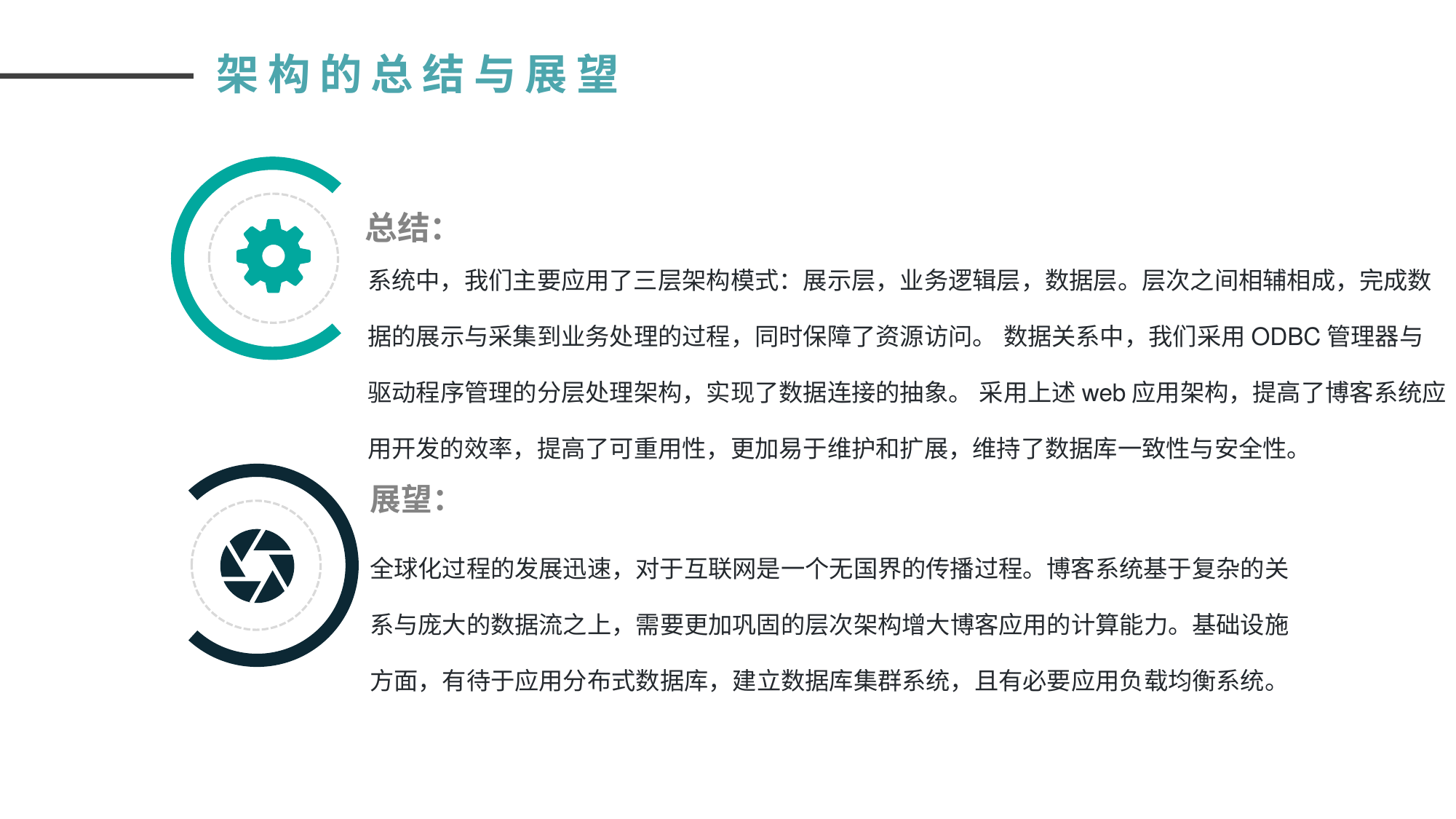

架构的总结与展望

总结：
系统中，我们主要应用了三层架构模式：展示层，业务逻辑层，数据层。层次之间相辅相成，完成数据的展示与采集到业务处理的过程，同时保障了资源访问。 数据关系中，我们采用ODBC管理器与驱动程序管理的分层处理架构，实现了数据连接的抽象。 采用上述web应用架构，提高了博客系统应用开发的效率，提高了可重用性，更加易于维护和扩展，维持了数据库一致性与安全性。
展望：
全球化过程的发展迅速，对于互联网是一个无国界的传播过程。博客系统基于复杂的关系与庞大的数据流之上，需要更加巩固的层次架构增大博客应用的计算能力。基础设施方面，有待于应用分布式数据库，建立数据库集群系统，且有必要应用负载均衡系统。